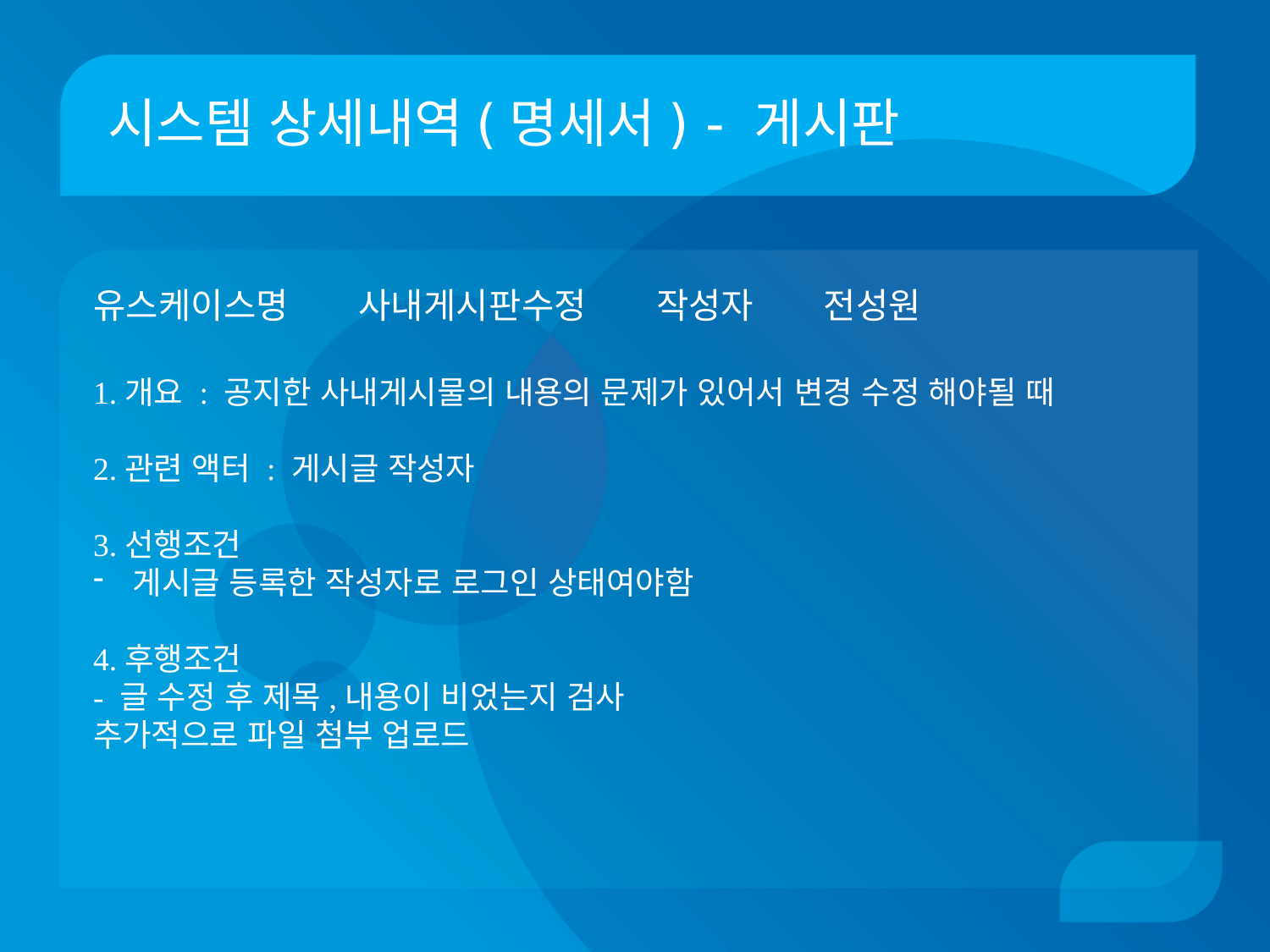

# 시스템 상세내역(명세서) - 게시판
유스케이스명       사내게시판수정       작성자       전성원
1.개요 : 공지한 사내게시물의 내용의 문제가 있어서 변경 수정 해야될 때

2.관련 액터 : 게시글 작성자

3.선행조건
게시글 등록한 작성자로 로그인 상태여야함

4.후행조건
- 글 수정 후 제목,내용이 비었는지 검사
추가적으로 파일 첨부 업로드